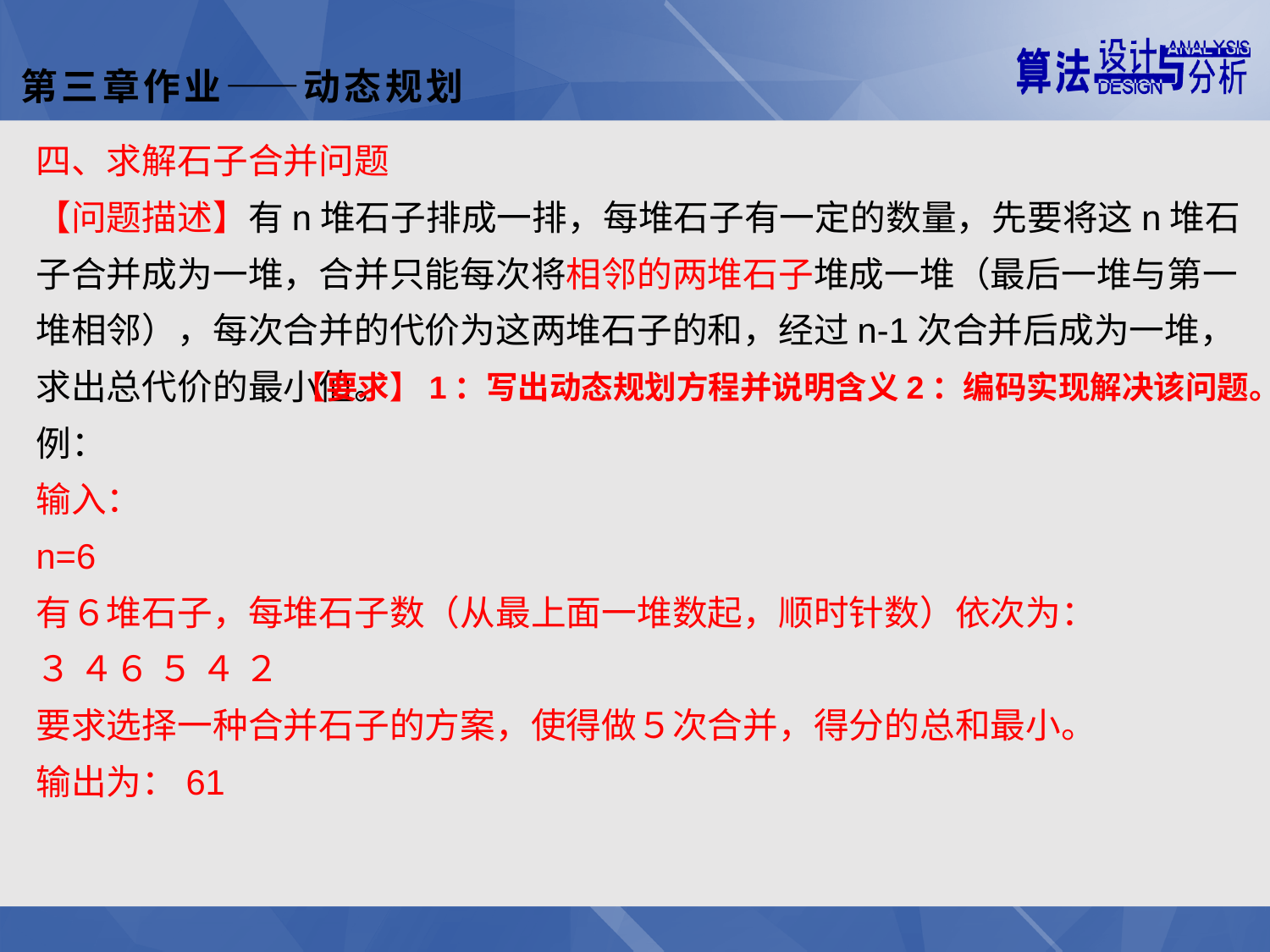

第三章作业——动态规划
四、求解石子合并问题
【问题描述】有n堆石子排成一排，每堆石子有一定的数量，先要将这n堆石子合并成为一堆，合并只能每次将相邻的两堆石子堆成一堆（最后一堆与第一堆相邻），每次合并的代价为这两堆石子的和，经过n-1次合并后成为一堆，求出总代价的最小值。
例：
输入：
n=6
有６堆石子，每堆石子数（从最上面一堆数起，顺时针数）依次为：
３ ４６ ５ ４ ２
要求选择一种合并石子的方案，使得做５次合并，得分的总和最小。
输出为：61

【要求】1：写出动态规划方程并说明含义2：编码实现解决该问题。